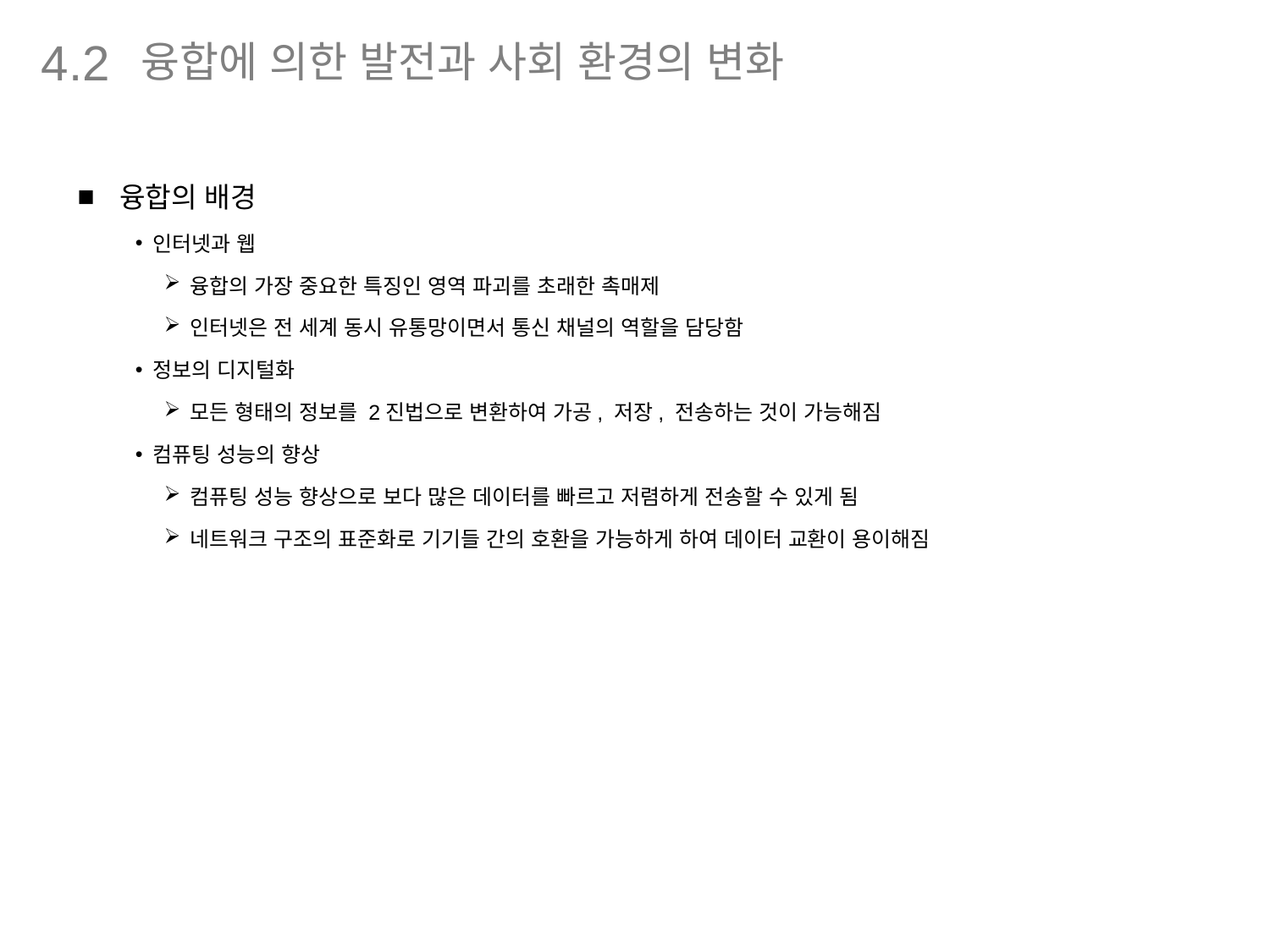

융합에 의한 발전과 사회 환경의 변화
4.2

융합의 배경
인터넷과 웹
융합의 가장 중요한 특징인 영역 파괴를 초래한 촉매제
인터넷은 전 세계 동시 유통망이면서 통신 채널의 역할을 담당함
정보의 디지털화
모든 형태의 정보를 2진법으로 변환하여 가공, 저장, 전송하는 것이 가능해짐
컴퓨팅 성능의 향상
컴퓨팅 성능 향상으로 보다 많은 데이터를 빠르고 저렴하게 전송할 수 있게 됨
네트워크 구조의 표준화로 기기들 간의 호환을 가능하게 하여 데이터 교환이 용이해짐